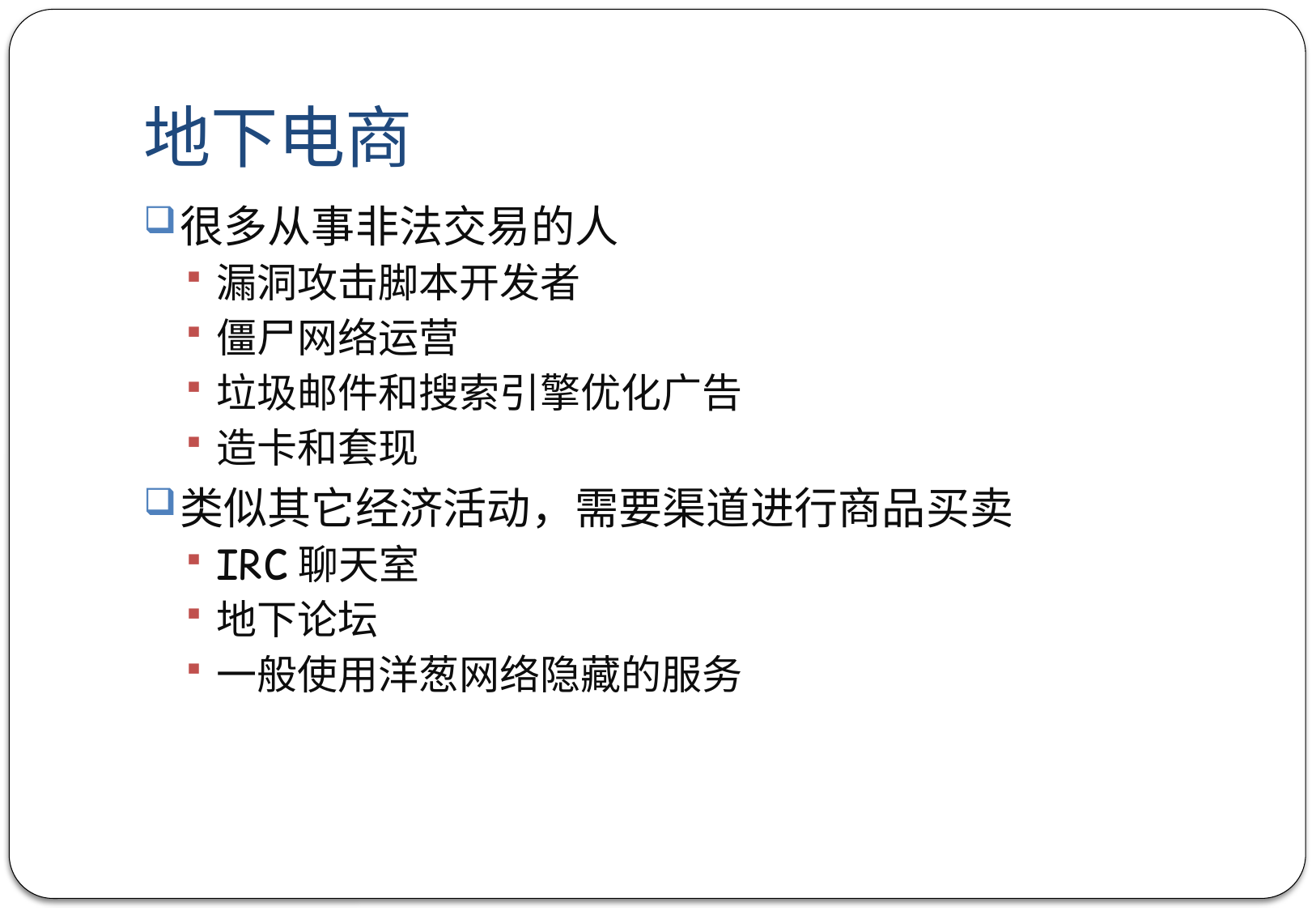

# 地下电商
很多从事非法交易的人
漏洞攻击脚本开发者
僵尸网络运营
垃圾邮件和搜索引擎优化广告
造卡和套现
类似其它经济活动，需要渠道进行商品买卖
IRC聊天室
地下论坛
一般使用洋葱网络隐藏的服务